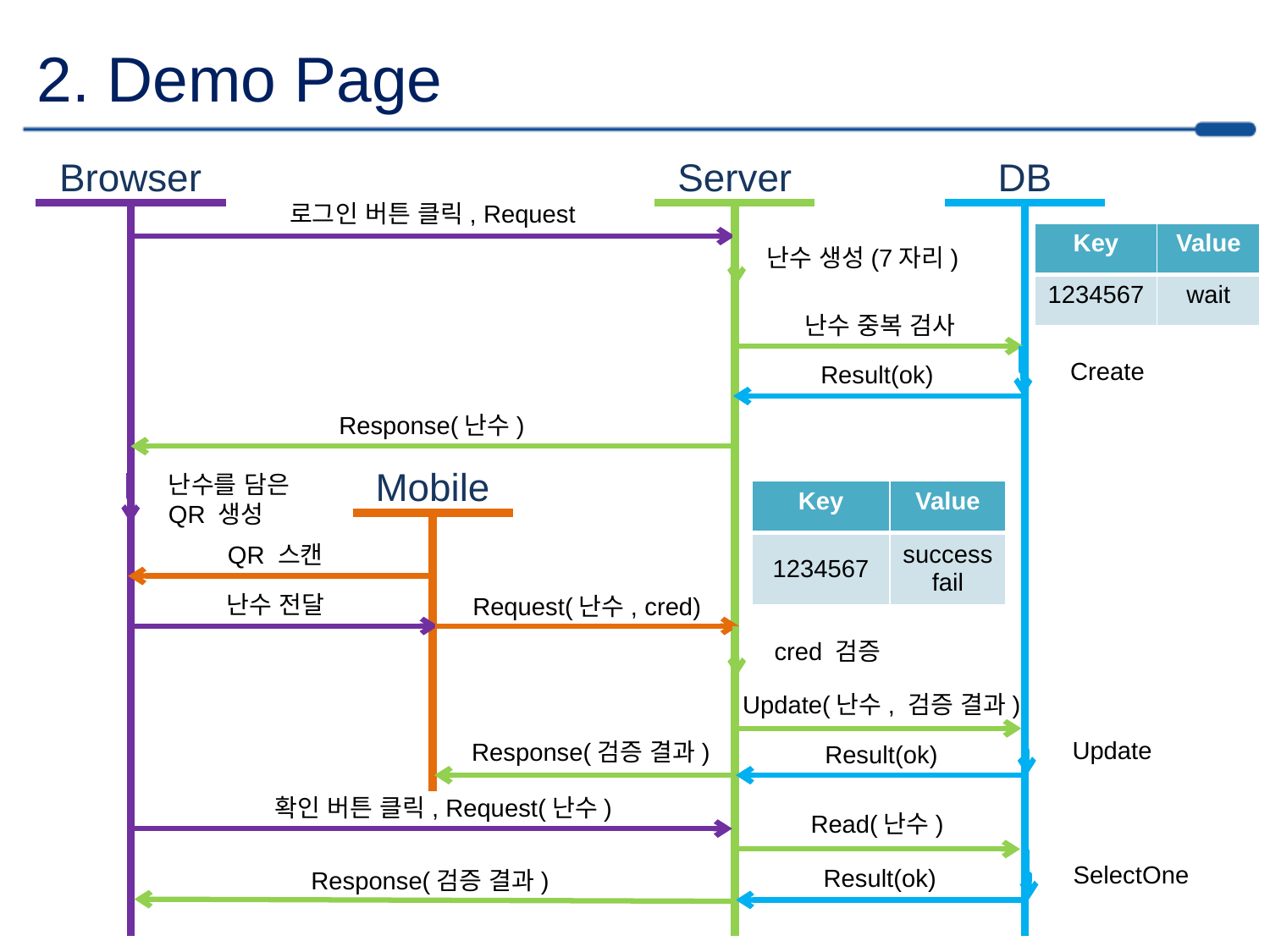

2. Demo Page
Browser
Server
DB
로그인 버튼 클릭, Request
| Key | Value |
| --- | --- |
| 1234567 | wait |
난수 생성(7자리)
난수 중복 검사
Create
Result(ok)
Response(난수)
Mobile
난수를 담은
QR 생성
| Key | Value |
| --- | --- |
| 1234567 | successfail |
QR 스캔
난수 전달
Request(난수, cred)
cred 검증
Update(난수, 검증 결과)
Update
Response(검증 결과)
Result(ok)
확인 버튼 클릭, Request(난수)
Read(난수)
SelectOne
Result(ok)
Response(검증 결과)